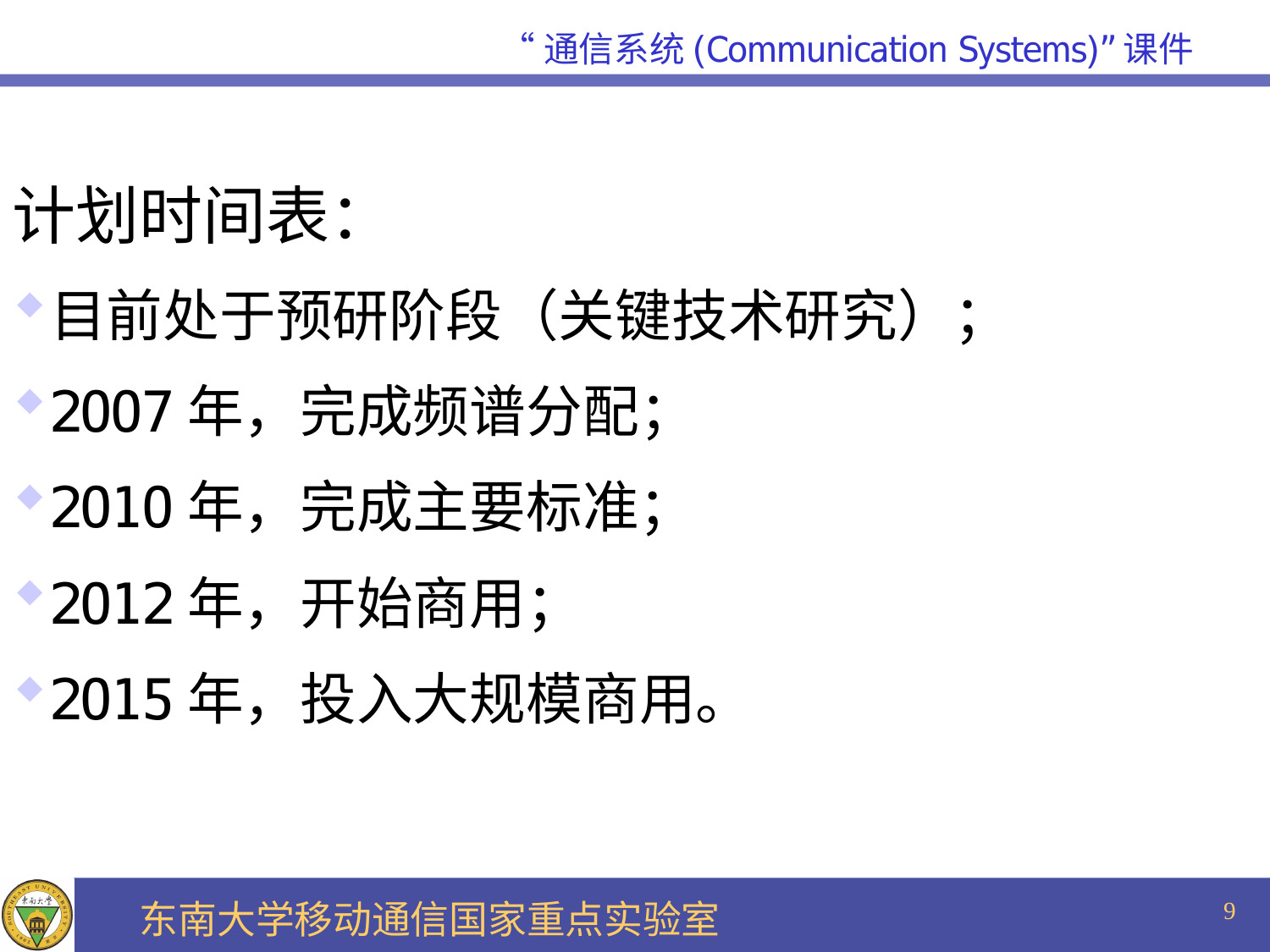

计划时间表：
目前处于预研阶段（关键技术研究）；
2007年，完成频谱分配；
2010年，完成主要标准；
2012年，开始商用；
2015年，投入大规模商用。
9